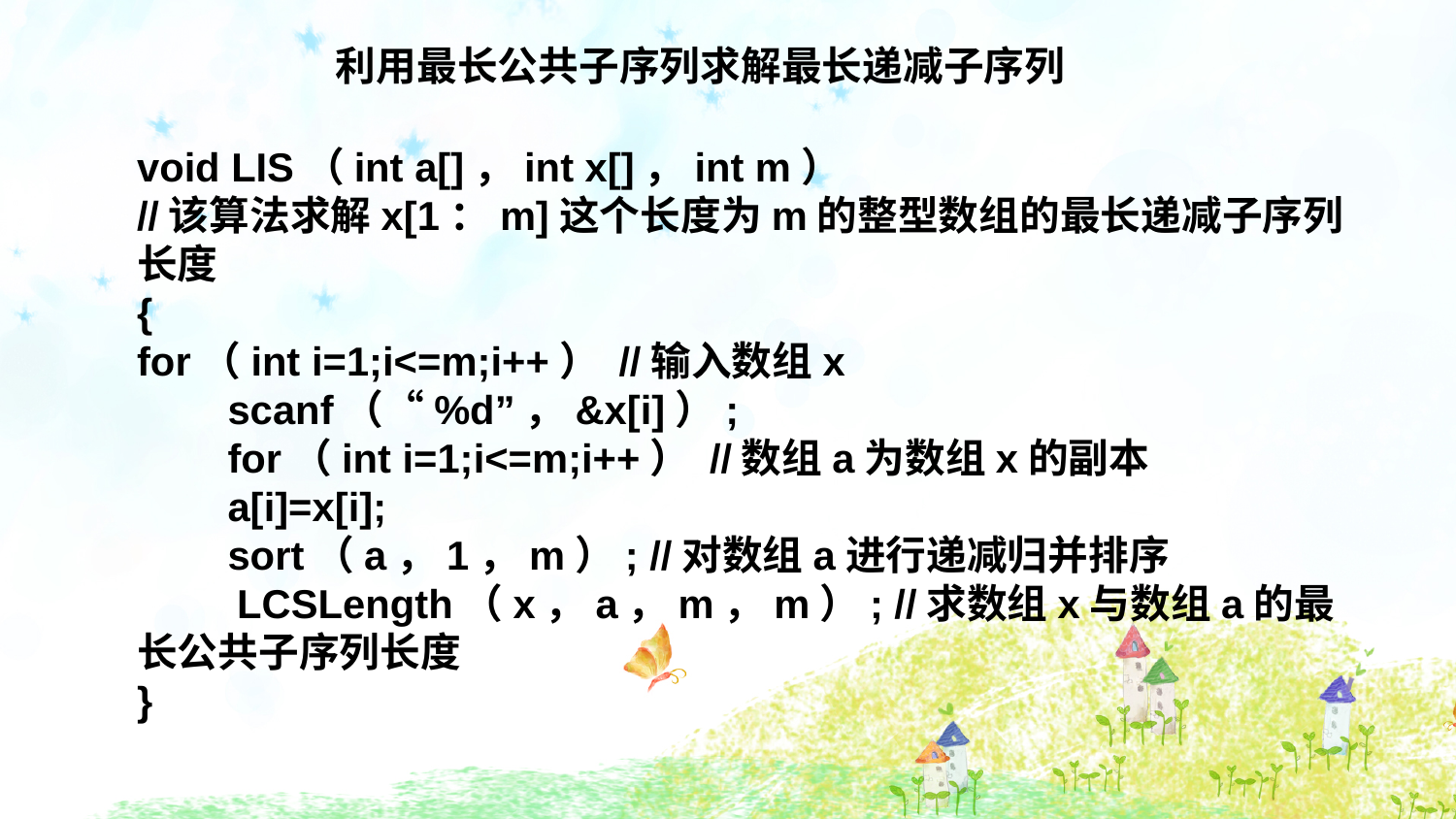

利用最长公共子序列求解最长递减子序列
void LIS（int a[]，int x[]，int m）
//该算法求解x[1：m]这个长度为m的整型数组的最长递减子序列长度
{
for（int i=1;i<=m;i++） //输入数组x
　　scanf（“%d”，&x[i]）;
　　for（int i=1;i<=m;i++） //数组a为数组x的副本
　　a[i]=x[i];
　　sort（a，1，m）; //对数组a进行递减归并排序
　　 LCSLength（x，a，m，m）; //求数组x与数组a的最长公共子序列长度
}